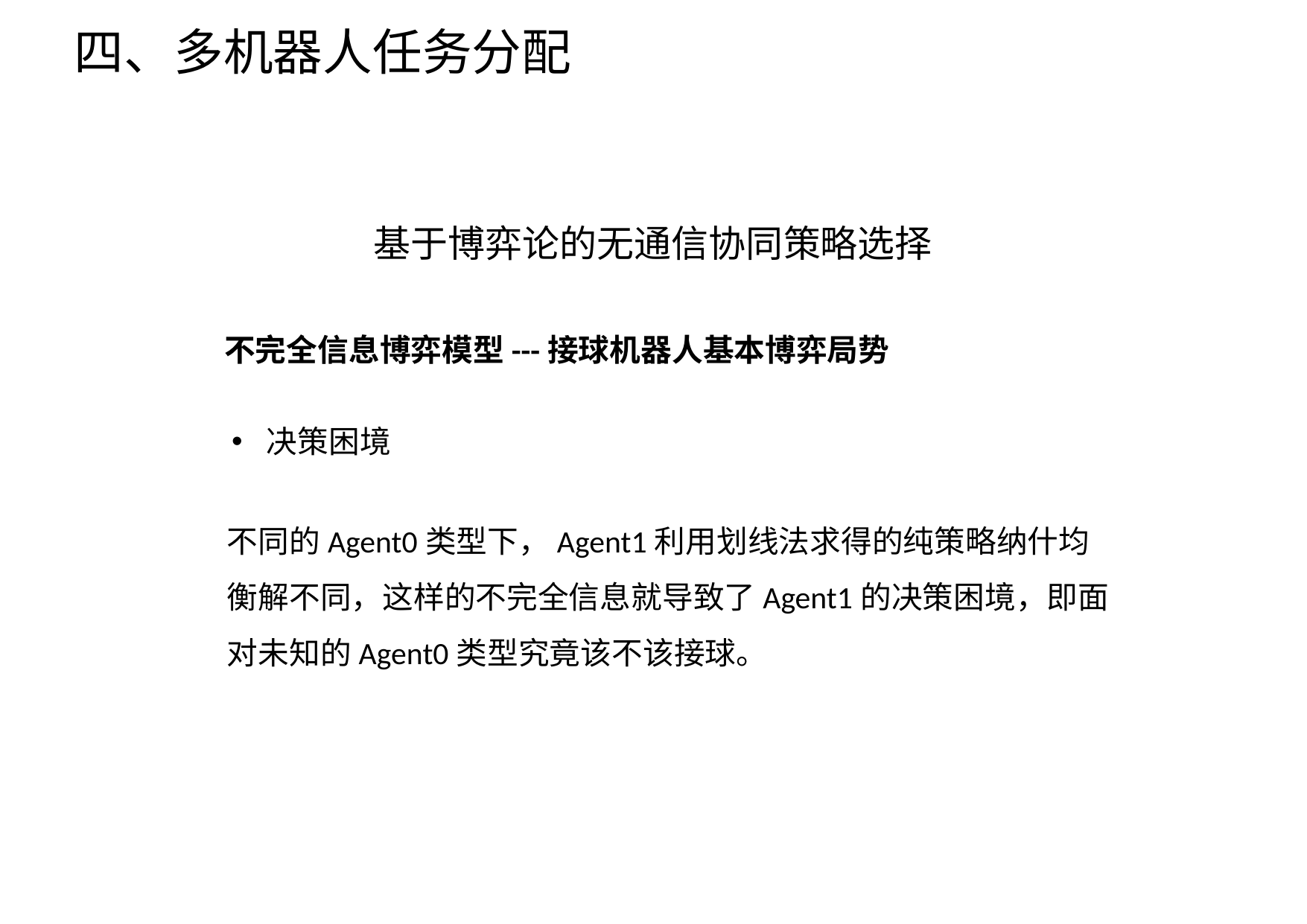

四、多机器人任务分配
基于博弈论的无通信协同策略选择
不完全信息博弈模型---接球机器人基本博弈局势
决策困境
不同的Agent0类型下，Agent1利用划线法求得的纯策略纳什均衡解不同，这样的不完全信息就导致了Agent1的决策困境，即面对未知的Agent0类型究竟该不该接球。